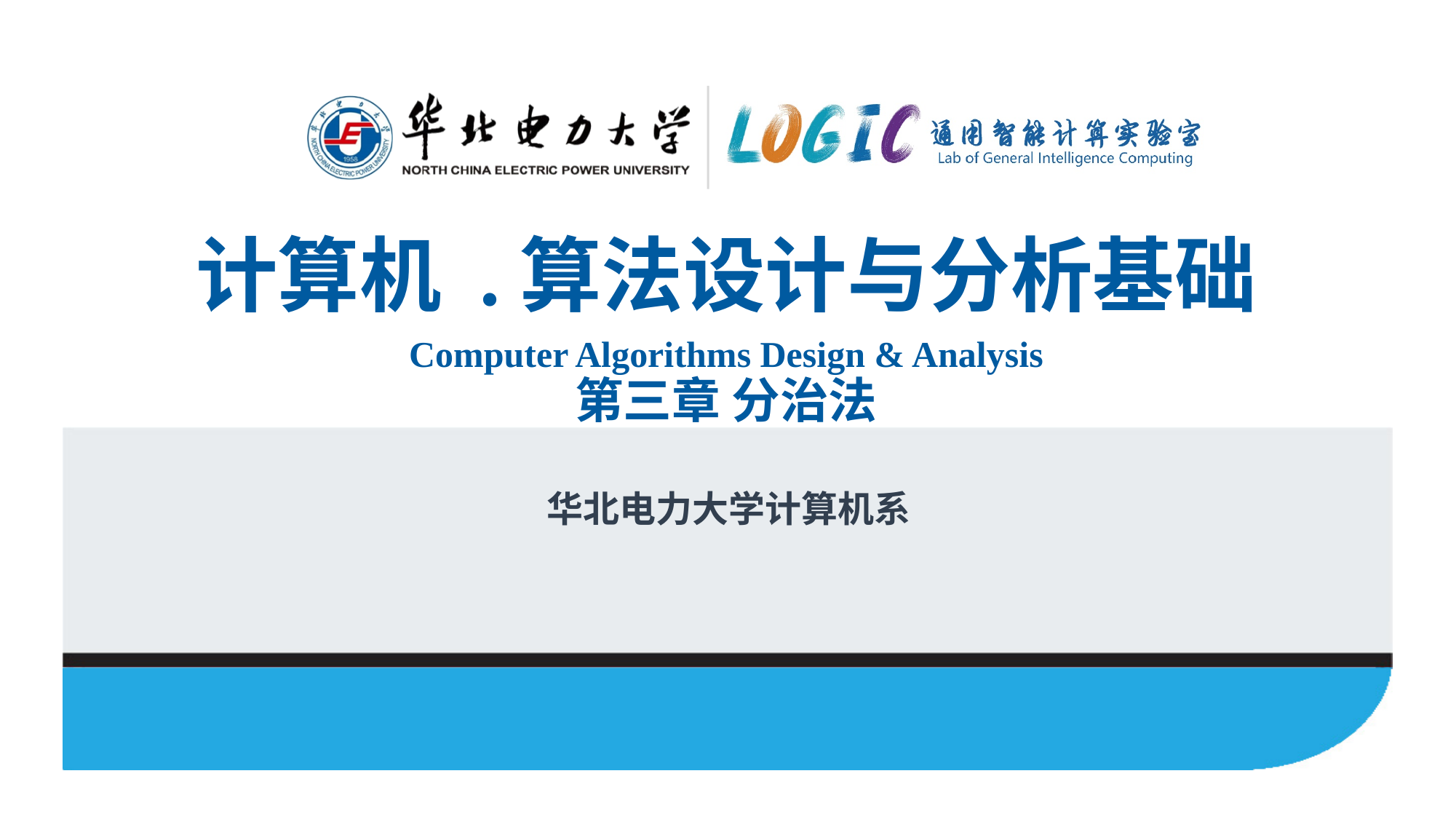

# 计算机 .算法设计与分析基础 Computer Algorithms Design & Analysis 第三章 分治法

华北电力大学计算机系